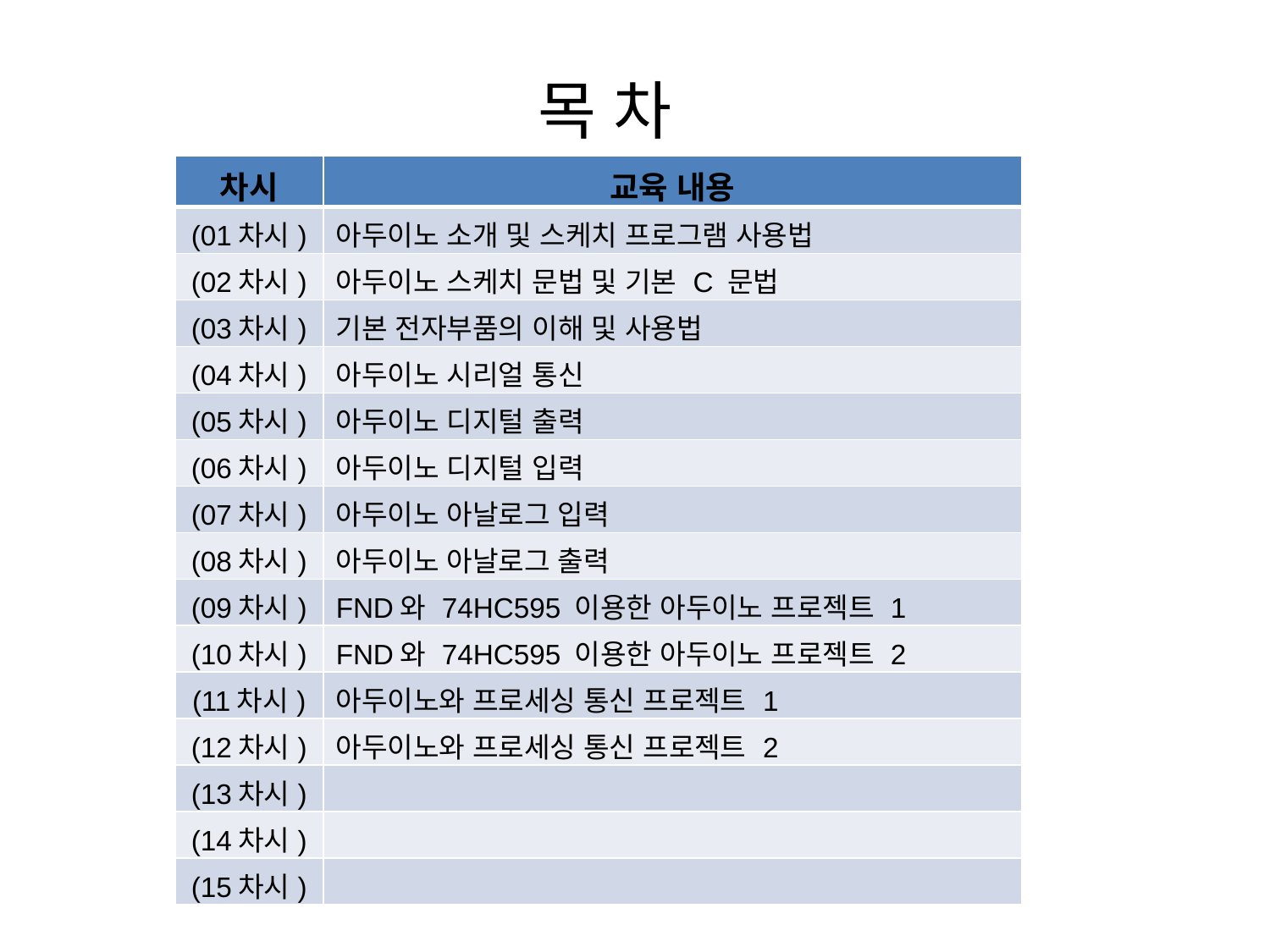

목 차
| 차시 | 교육 내용 |
| --- | --- |
| (01차시) | 아두이노 소개 및 스케치 프로그램 사용법 |
| (02차시) | 아두이노 스케치 문법 및 기본 C 문법 |
| (03차시) | 기본 전자부품의 이해 및 사용법 |
| (04차시) | 아두이노 시리얼 통신 |
| (05차시) | 아두이노 디지털 출력 |
| (06차시) | 아두이노 디지털 입력 |
| (07차시) | 아두이노 아날로그 입력 |
| (08차시) | 아두이노 아날로그 출력 |
| (09차시) | FND와 74HC595 이용한 아두이노 프로젝트 1 |
| (10차시) | FND와 74HC595 이용한 아두이노 프로젝트 2 |
| (11차시) | 아두이노와 프로세싱 통신 프로젝트 1 |
| (12차시) | 아두이노와 프로세싱 통신 프로젝트 2 |
| (13차시) |  |
| (14차시) |  |
| (15차시) |  |